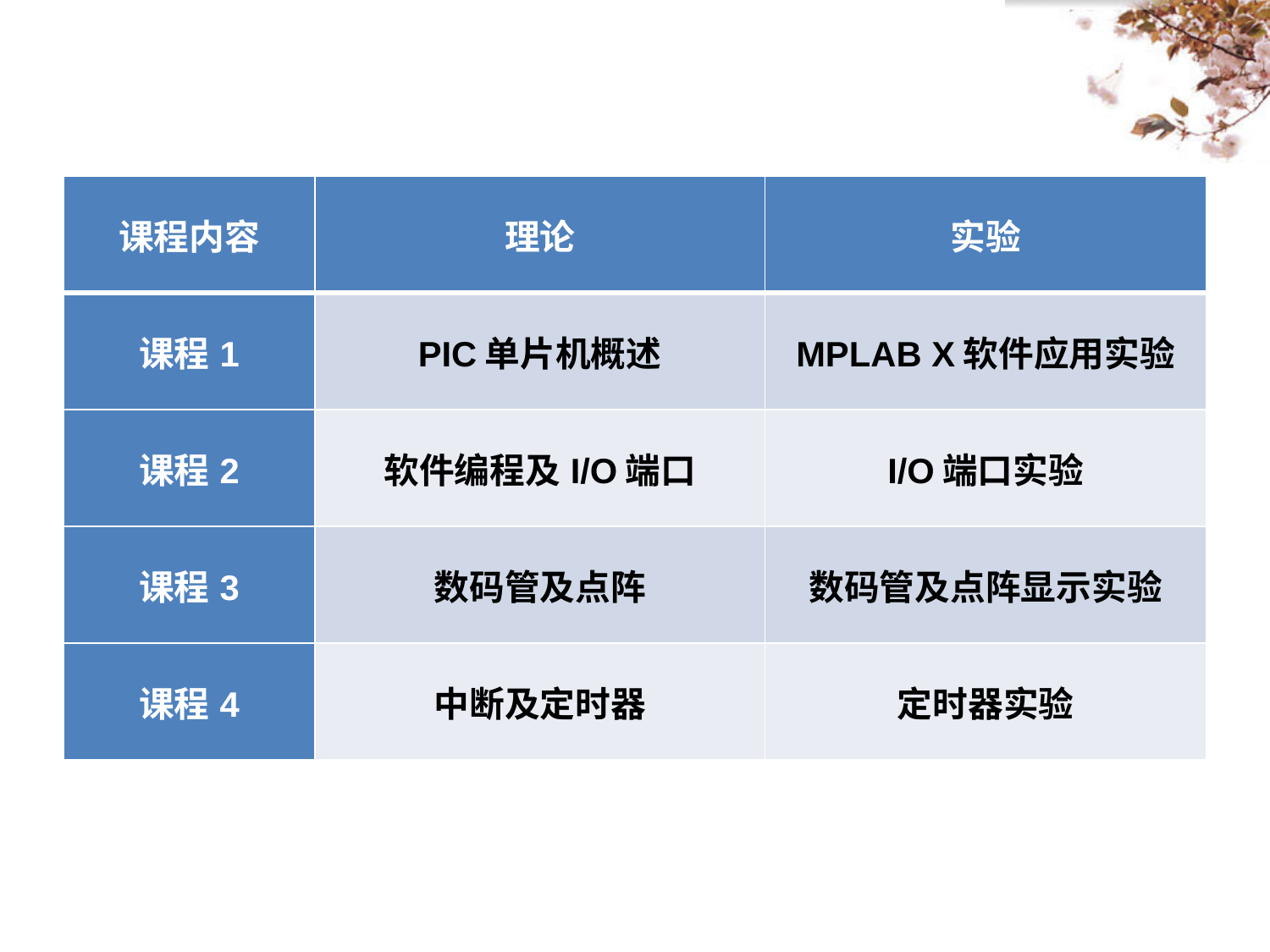

#
| 课程内容 | 理论 | 实验 |
| --- | --- | --- |
| 课程1 | PIC单片机概述 | MPLAB X软件应用实验 |
| 课程2 | 软件编程及I/O端口 | I/O端口实验 |
| 课程3 | 数码管及点阵 | 数码管及点阵显示实验 |
| 课程4 | 中断及定时器 | 定时器实验 |